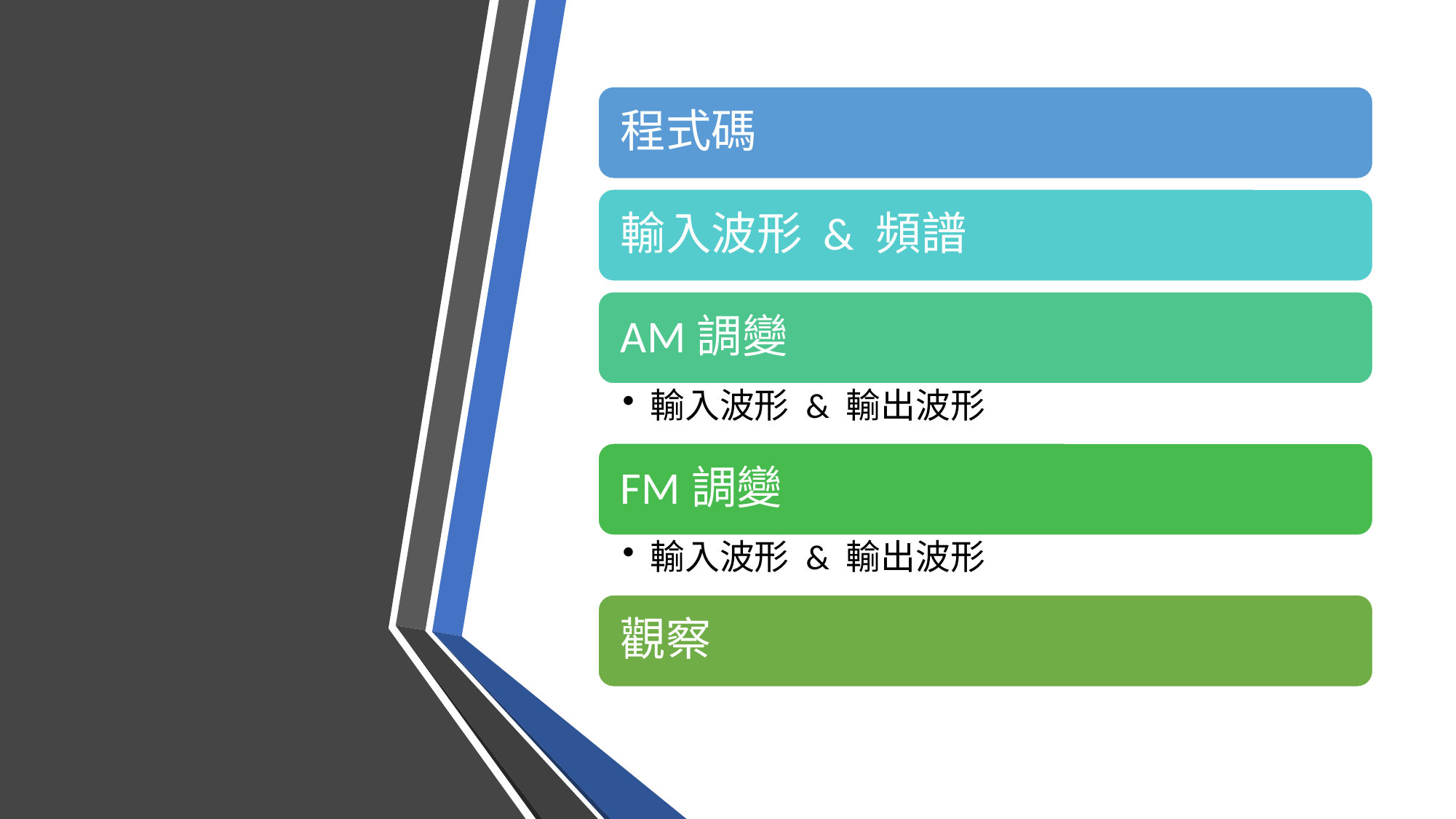

程式碼
輸入波形 & 頻譜
AM調變
輸入波形 & 輸出波形
FM調變
輸入波形 & 輸出波形
觀察